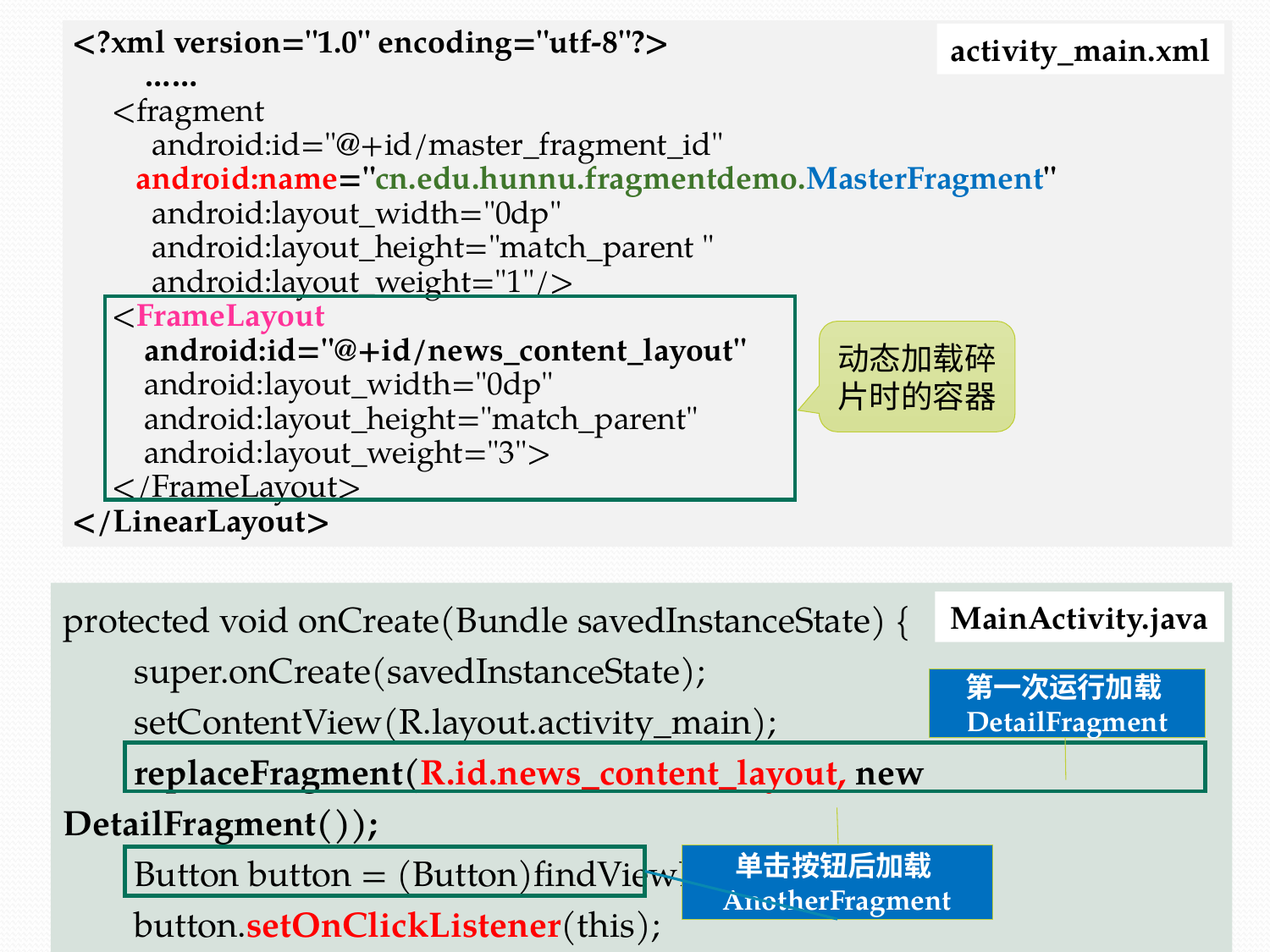

<?xml version="1.0" encoding="utf-8"?>
    ……
<fragment
     android:id="@+id/master_fragment_id"
   android:name="cn.edu.hunnu.fragmentdemo.MasterFragment"
     android:layout_width="0dp"
     android:layout_height="match_parent "
     android:layout_weight="1"/>
<FrameLayout
    android:id="@+id/news_content_layout"
    android:layout_width="0dp"
    android:layout_height="match_parent"
    android:layout_weight="3">
</FrameLayout>
</LinearLayout>
activity_main.xml

动态加载碎片时的容器
protected void onCreate(Bundle savedInstanceState) {
        super.onCreate(savedInstanceState);
        setContentView(R.layout.activity_main);
        replaceFragment(R.id.news_content_layout, new DetailFragment());
        Button button = (Button)findViewById(R.id.button);
        button.setOnClickListener(this);
}
MainActivity.java
第一次运行加载DetailFragment

单击按钮后加载AnotherFragment